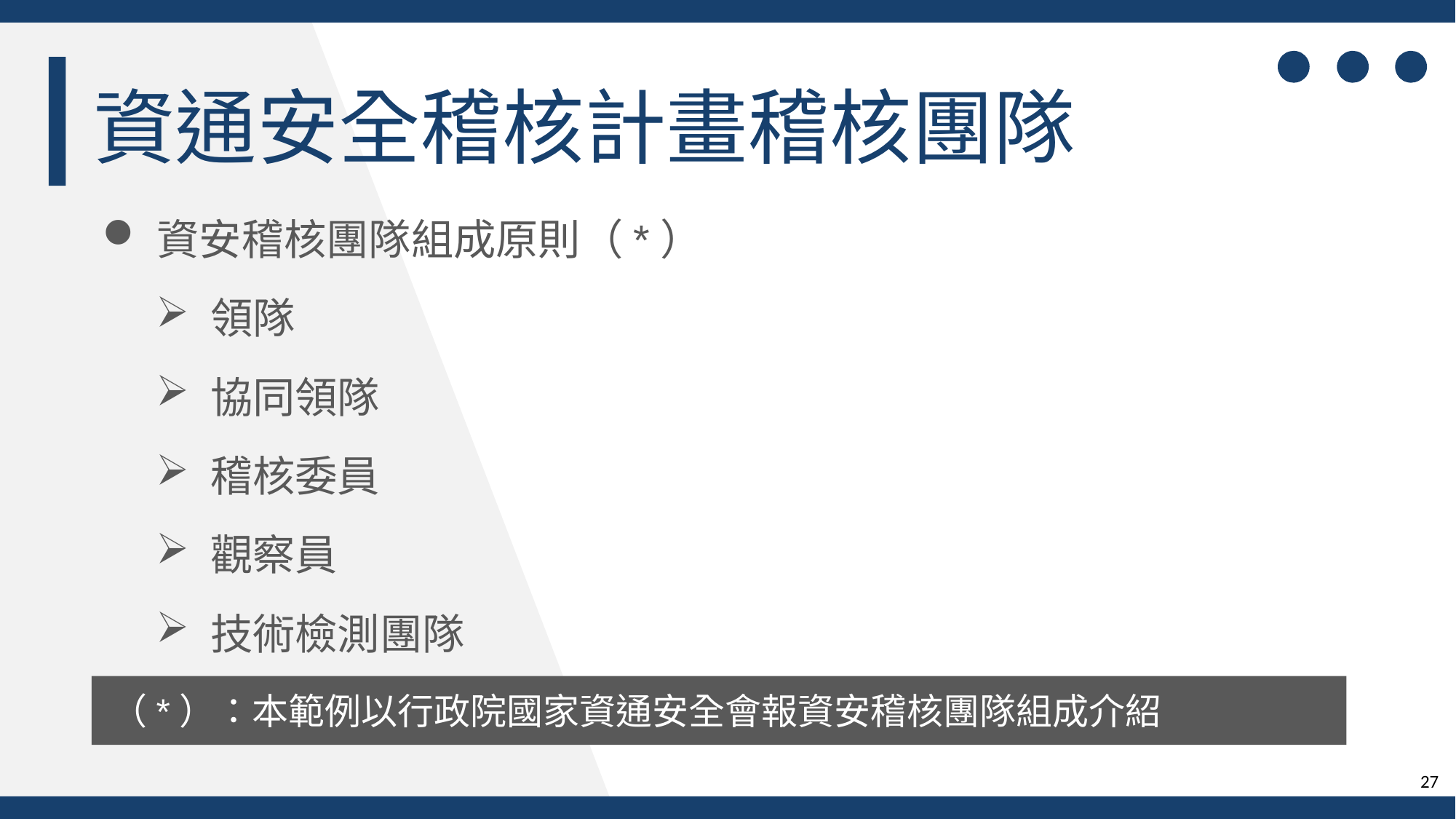

資通安全稽核計畫稽核團隊
資安稽核團隊組成原則（*）
領隊
協同領隊
稽核委員
觀察員
技術檢測團隊

（*）：本範例以行政院國家資通安全會報資安稽核團隊組成介紹